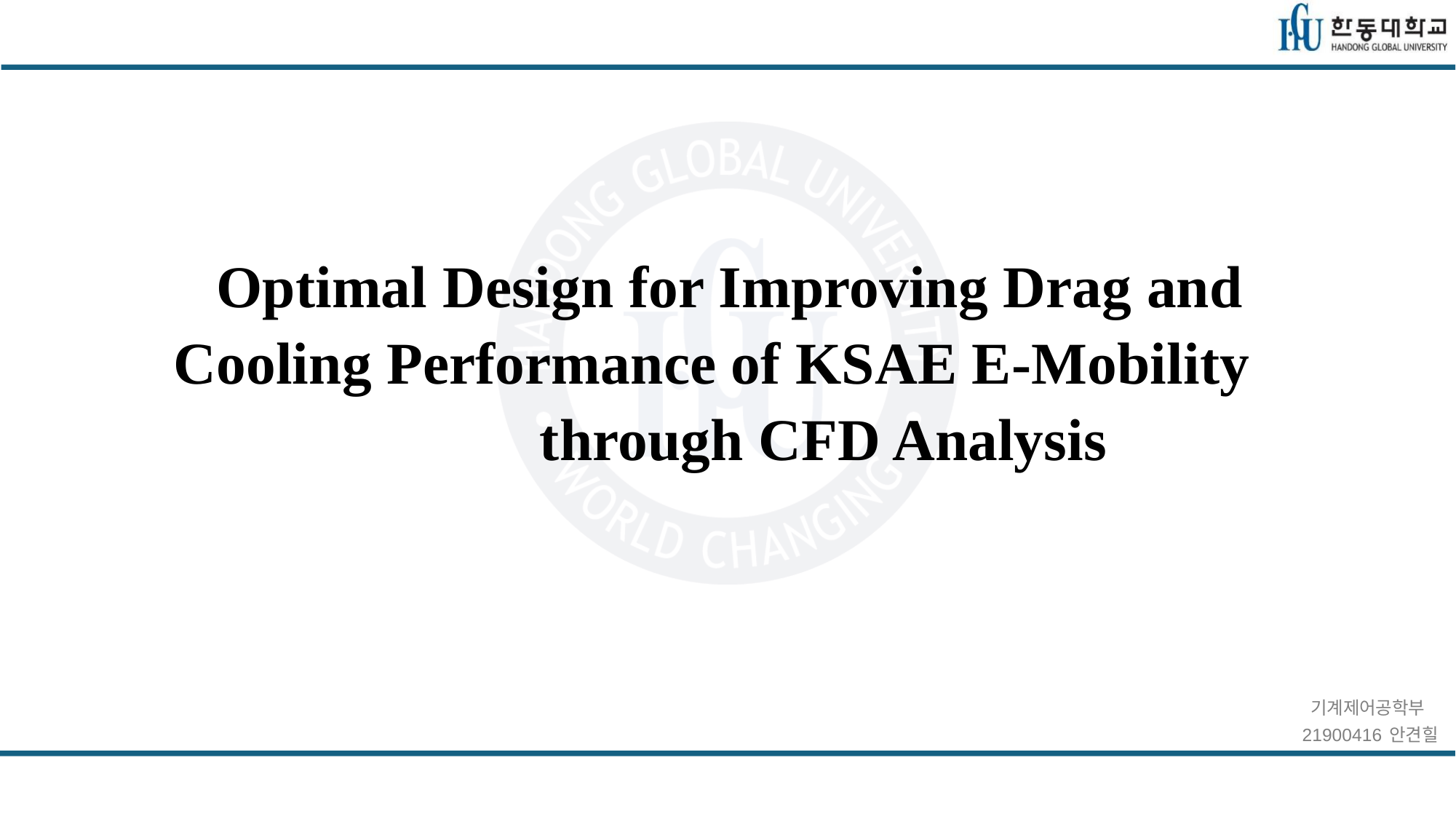

# Optimal Design for Improving Drag and Cooling Performance of KSAE E-Mobility                through CFD Analysis

기계제어공학부
21900416 안견힐